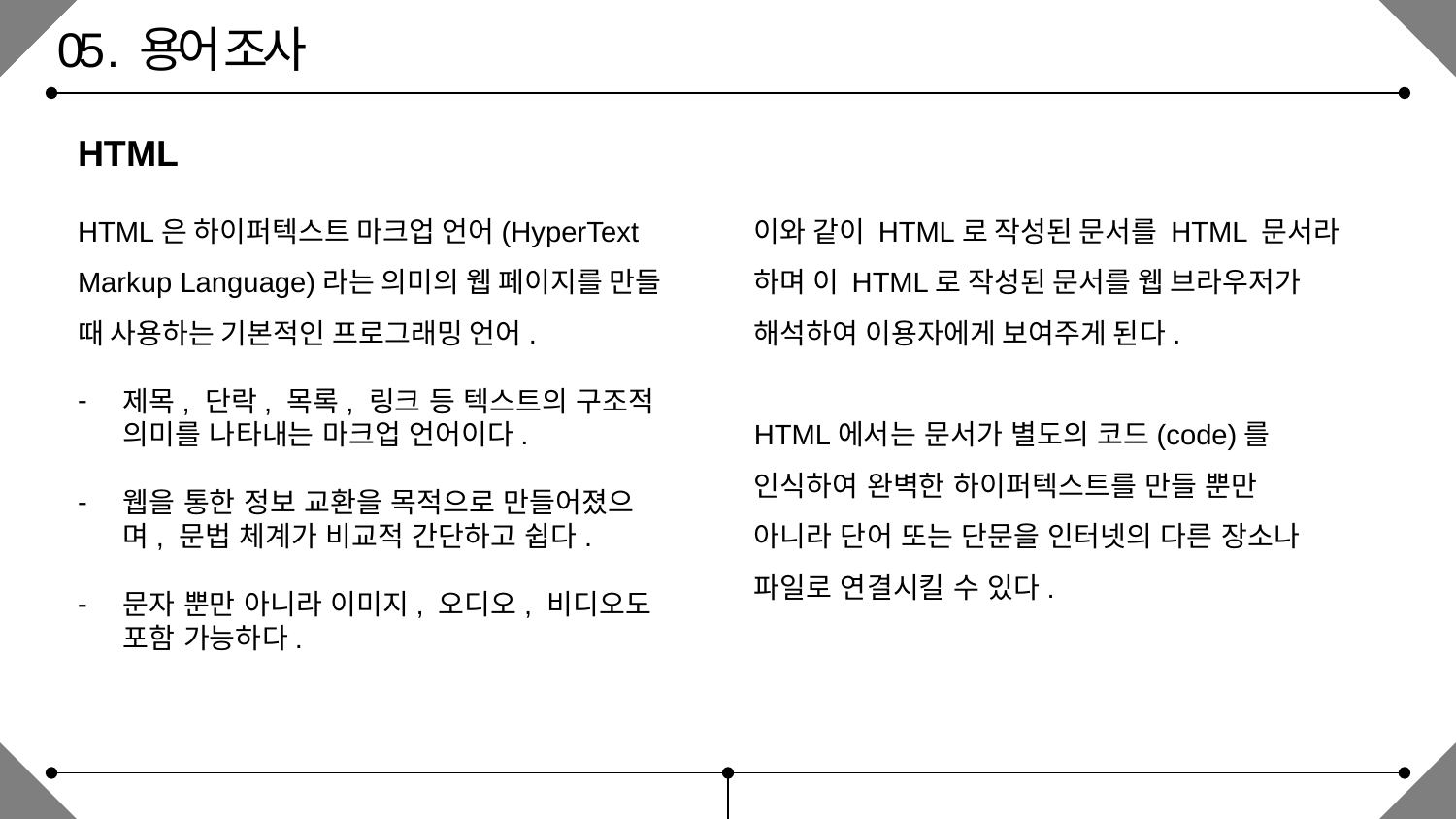

05 . 용어 조사
HTML
HTML은 하이퍼텍스트 마크업 언어(HyperText Markup Language)라는 의미의 웹 페이지를 만들 때 사용하는 기본적인 프로그래밍 언어.

제목, 단락, 목록, 링크 등 텍스트의 구조적 의미를 나타내는 마크업 언어이다.

웹을 통한 정보 교환을 목적으로 만들어졌으며, 문법 체계가 비교적 간단하고 쉽다.

문자 뿐만 아니라 이미지, 오디오, 비디오도 포함 가능하다.
이와 같이 HTML로 작성된 문서를 HTML 문서라 하며 이 HTML로 작성된 문서를 웹 브라우저가 해석하여 이용자에게 보여주게 된다.

HTML에서는 문서가 별도의 코드(code)를 인식하여 완벽한 하이퍼텍스트를 만들 뿐만 아니라 단어 또는 단문을 인터넷의 다른 장소나 파일로 연결시킬 수 있다.